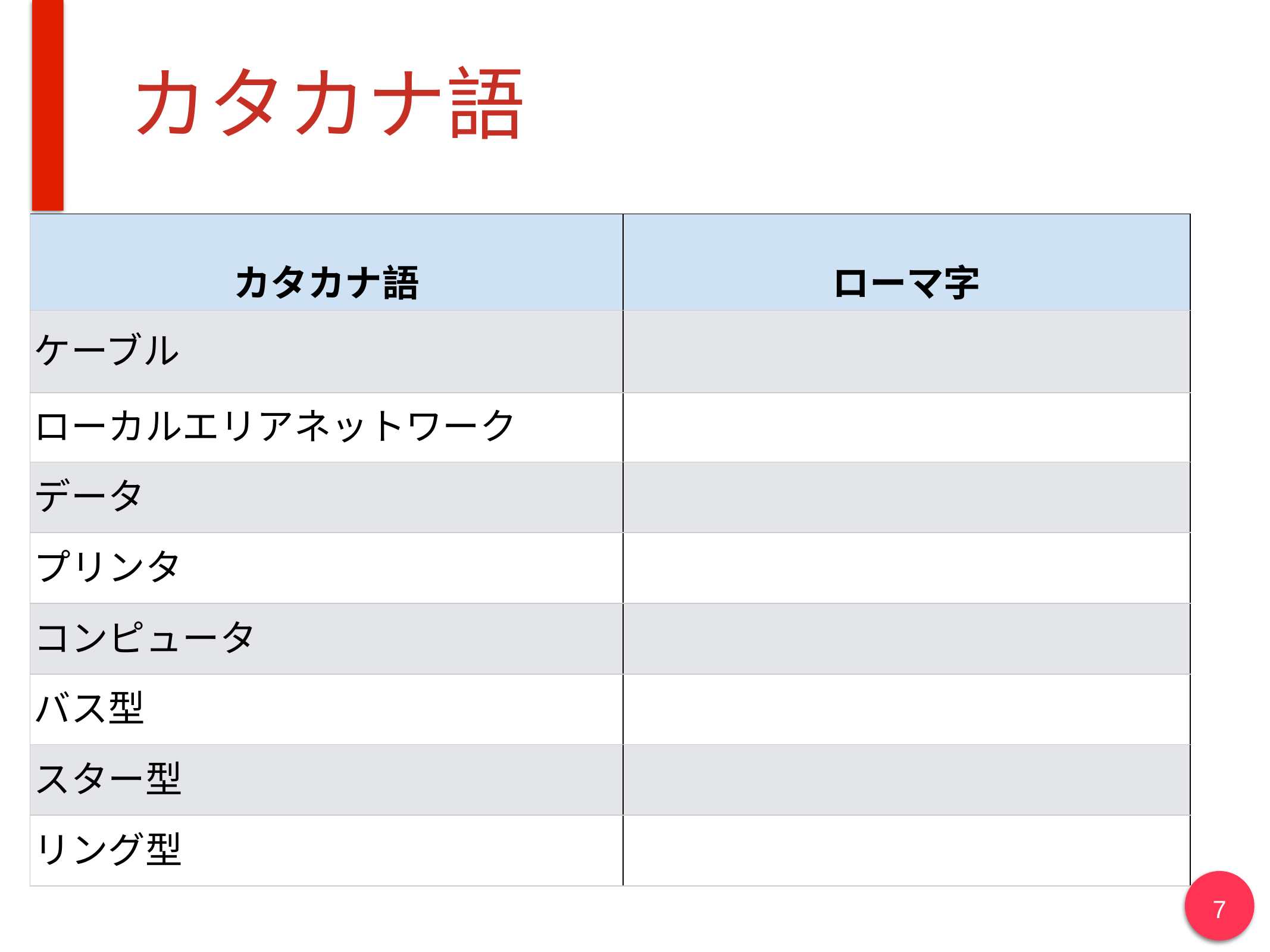

# カタカナ語
| カタカナ語 | ローマ字 |
| --- | --- |
| ケーブル |  |
| ローカルエリアネットワーク |  |
| データ |  |
| プリンタ |  |
| コンピュータ |  |
| バス型 |  |
| スター型 |  |
| リング型 |  |
7